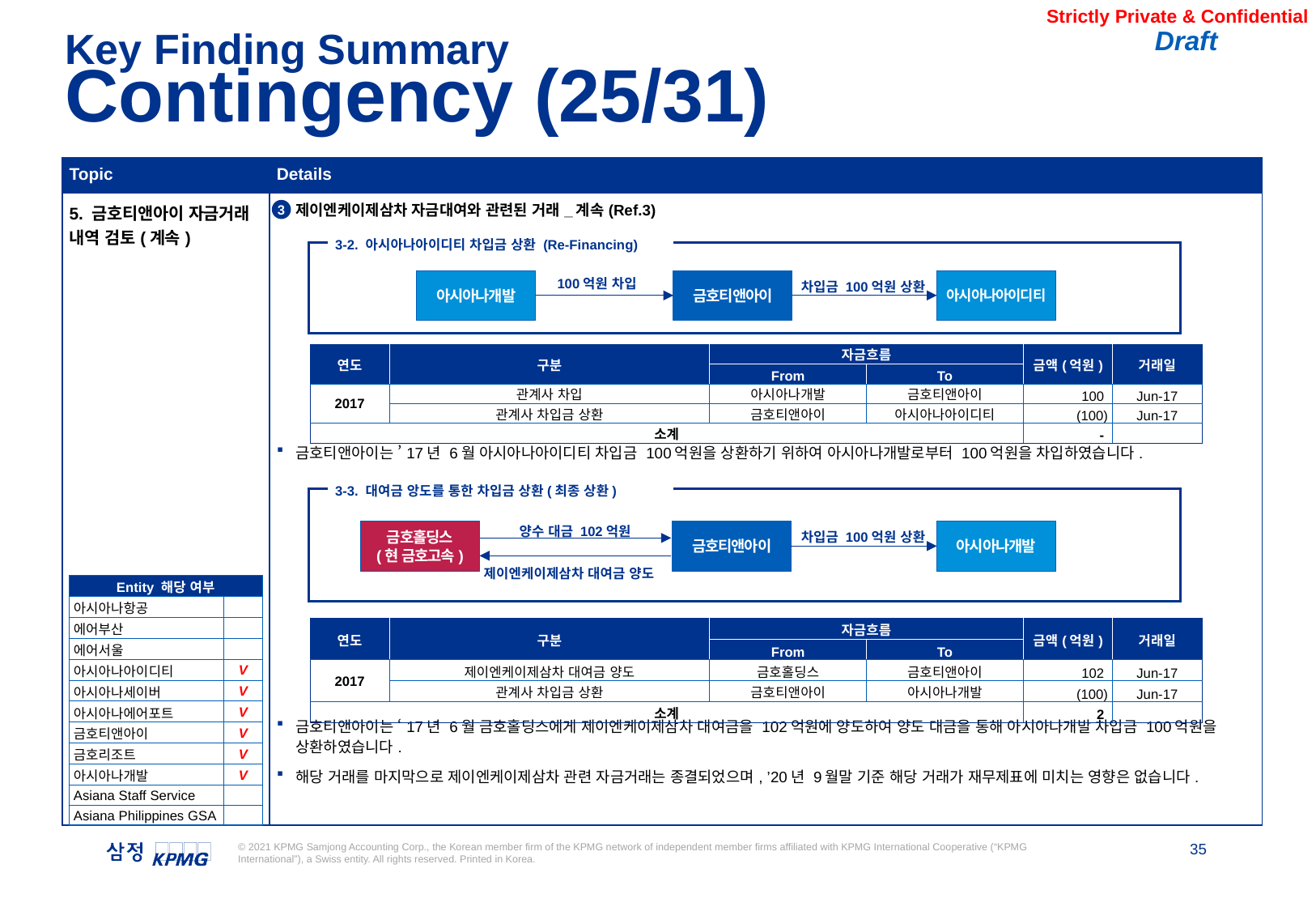

Key Finding Summary
Contingency (25/31)
| Topic | Details |
| --- | --- |
| 5. 금호티앤아이 자금거래 내역 검토(계속) | 제이엔케이제삼차 자금대여와 관련된 거래\_계속(Ref.3) 금호티앤아이는 ’17년 6월 아시아나아이디티 차입금 100억원을 상환하기 위하여 아시아나개발로부터 100억원을 차입하였습니다. 금호티앤아이는 ‘17년 6월 금호홀딩스에게 제이엔케이제삼차 대여금을 102억원에 양도하여 양도 대금을 통해 아시아나개발 차입금 100억원을 상환하였습니다. 해당 거래를 마지막으로 제이엔케이제삼차 관련 자금거래는 종결되었으며, ’20년 9월말 기준 해당 거래가 재무제표에 미치는 영향은 없습니다. |
3
3-2. 아시아나아이디티 차입금 상환 (Re-Financing)

100억원 차입
금호티앤아이
아시아나아이디티
아시아나개발
차입금 100억원 상환
| 연도 | 구분 | 자금흐름 |  | 금액(억원) | 거래일 |
| --- | --- | --- | --- | --- | --- |
|  |  | From | To |  |  |
| 2017 | 관계사 차입 | 아시아나개발 | 금호티앤아이 | 100 | Jun-17 |
|  | 관계사 차입금 상환 | 금호티앤아이 | 아시아나아이디티 | (100) | Jun-17 |
| 소계 |  |  |  | - |  |
3-3. 대여금 앙도를 통한 차입금 상환(최종 상환)

양수 대금 102억원
금호티앤아이
아시아나개발
금호홀딩스
(현 금호고속)
차입금 100억원 상환
제이엔케이제삼차 대여금 양도
| Entity 해당 여부 |  |
| --- | --- |
| 아시아나항공 |  |
| 에어부산 |  |
| 에어서울 |  |
| 아시아나아이디티 | V |
| 아시아나세이버 | V |
| 아시아나에어포트 | V |
| 금호티앤아이 | V |
| 금호리조트 | V |
| 아시아나개발 | V |
| Asiana Staff Service |  |
| Asiana Philippines GSA |  |
| 연도 | 구분 | 자금흐름 |  | 금액(억원) | 거래일 |
| --- | --- | --- | --- | --- | --- |
|  |  | From | To |  |  |
| 2017 | 제이엔케이제삼차 대여금 양도 | 금호홀딩스 | 금호티앤아이 | 102 | Jun-17 |
|  | 관계사 차입금 상환 | 금호티앤아이 | 아시아나개발 | (100) | Jun-17 |
| 소계 |  |  |  | 2 |  |